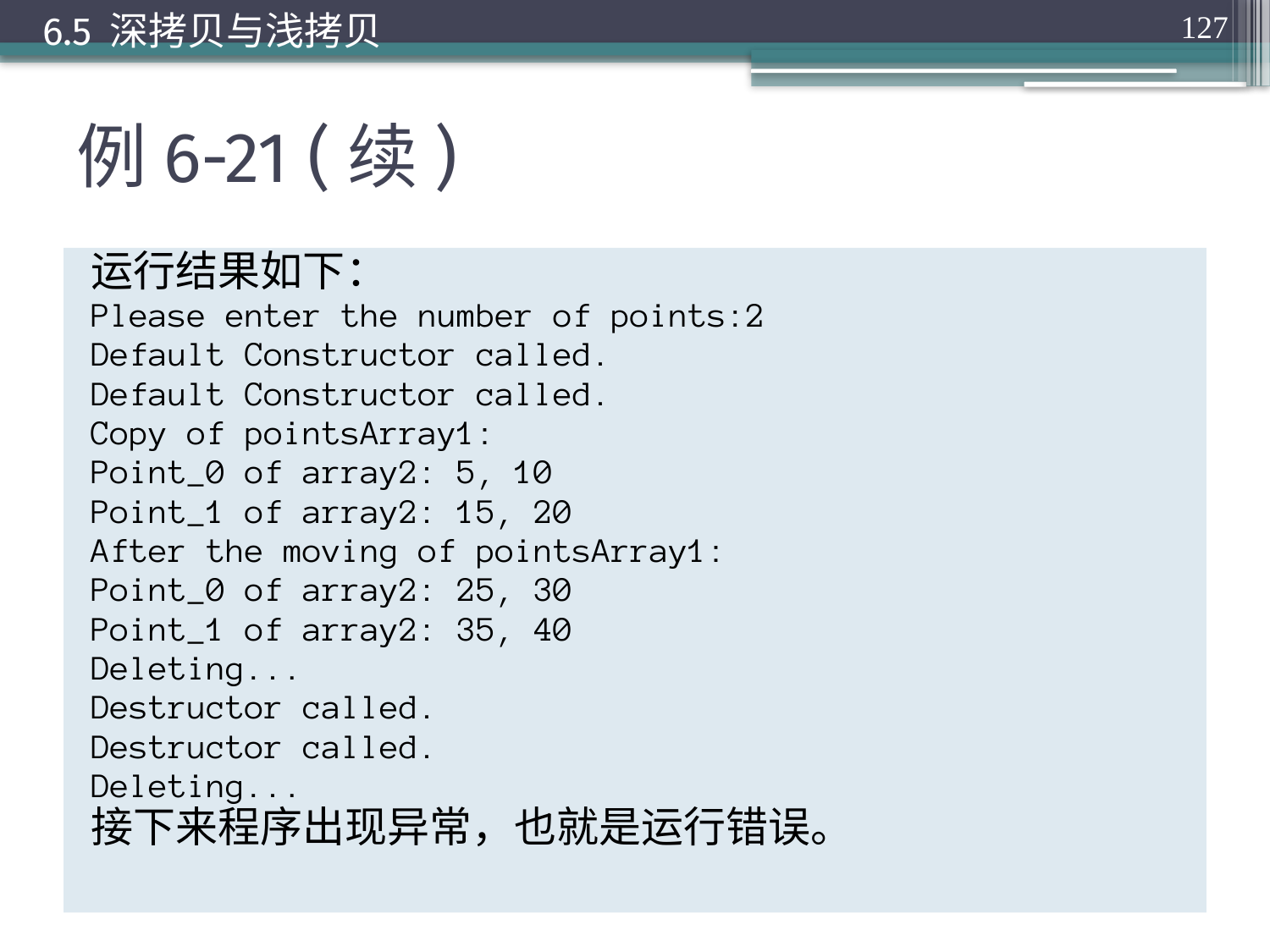

6.5 深拷贝与浅拷贝
127
# 例6-21 (续)
运行结果如下：
Please enter the number of points:2
Default Constructor called.
Default Constructor called.
Copy of pointsArray1:
Point_0 of array2: 5, 10
Point_1 of array2: 15, 20
After the moving of pointsArray1:
Point_0 of array2: 25, 30
Point_1 of array2: 35, 40
Deleting...
Destructor called.
Destructor called.
Deleting...
接下来程序出现异常，也就是运行错误。